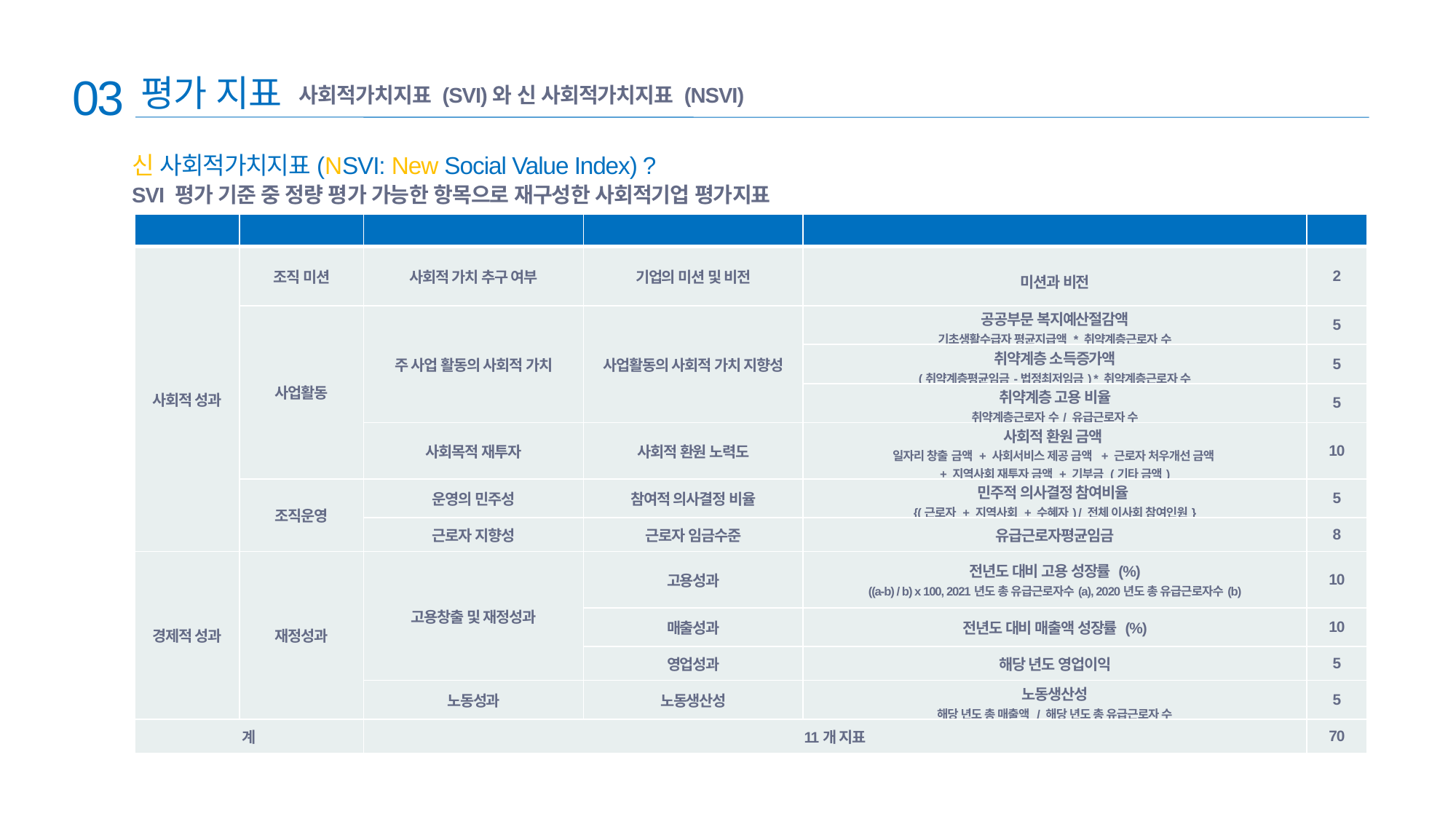

03
평가 지표
사회적가치지표 (SVI)와 신 사회적가치지표 (NSVI)
신 사회적가치지표(NSVI: New Social Value Index) ?
SVI 평가 기준 중 정량 평가 가능한 항목으로 재구성한 사회적기업 평가지표
| 관점 | 범주 | 영역 | 평가항목 | 평가방법 | 배점 |
| --- | --- | --- | --- | --- | --- |
| 사회적 성과 | 조직 미션 | 사회적 가치 추구 여부 | 기업의 미션 및 비전 | 미션과 비전 | 2 |
|  | 사업활동 | 주 사업 활동의 사회적 가치 | 사업활동의 사회적 가치 지향성 | 공공부문 복지예산절감액 기초생활수급자 평균지급액 \* 취약계층근로자 수 | 5 |
|  |  |  |  | 취약계층 소득증가액 (취약계층평균임금-법정최저임금) \* 취약계층근로자 수 | 5 |
|  |  |  |  | 취약계층 고용 비율 취약계층근로자 수/ 유급근로자 수 | 5 |
|  |  | 사회목적 재투자 | 사회적 환원 노력도 | 사회적 환원 금액 일자리 창출 금액 + 사회서비스 제공 금액 + 근로자 처우개선 금액 + 지역사회 재투자 금액 + 기부금 (기타 금액) | 10 |
|  | 조직운영 | 운영의 민주성 | 참여적 의사결정 비율 | 민주적 의사결정 참여비율 {(근로자 + 지역사회 + 수혜자) / 전체 이사회 참여인원} | 5 |
|  |  | 근로자 지향성 | 근로자 임금수준 | 유급근로자평균임금 | 8 |
| 경제적 성과 | 재정성과 | 고용창출 및 재정성과 | 고용성과 | 전년도 대비 고용 성장률 (%) ((a-b) / b) x 100, 2021년도 총 유급근로자수(a), 2020년도 총 유급근로자수(b) | 10 |
|  |  |  | 매출성과 | 전년도 대비 매출액 성장률 (%) | 10 |
|  |  |  | 영업성과 | 해당 년도 영업이익 | 5 |
|  |  | 노동성과 | 노동생산성 | 노동생산성 해당 년도 총 매출액 / 해당 년도 총 유급근로자 수 | 5 |
| 계 |  | 11개 지표 |  |  | 70 |